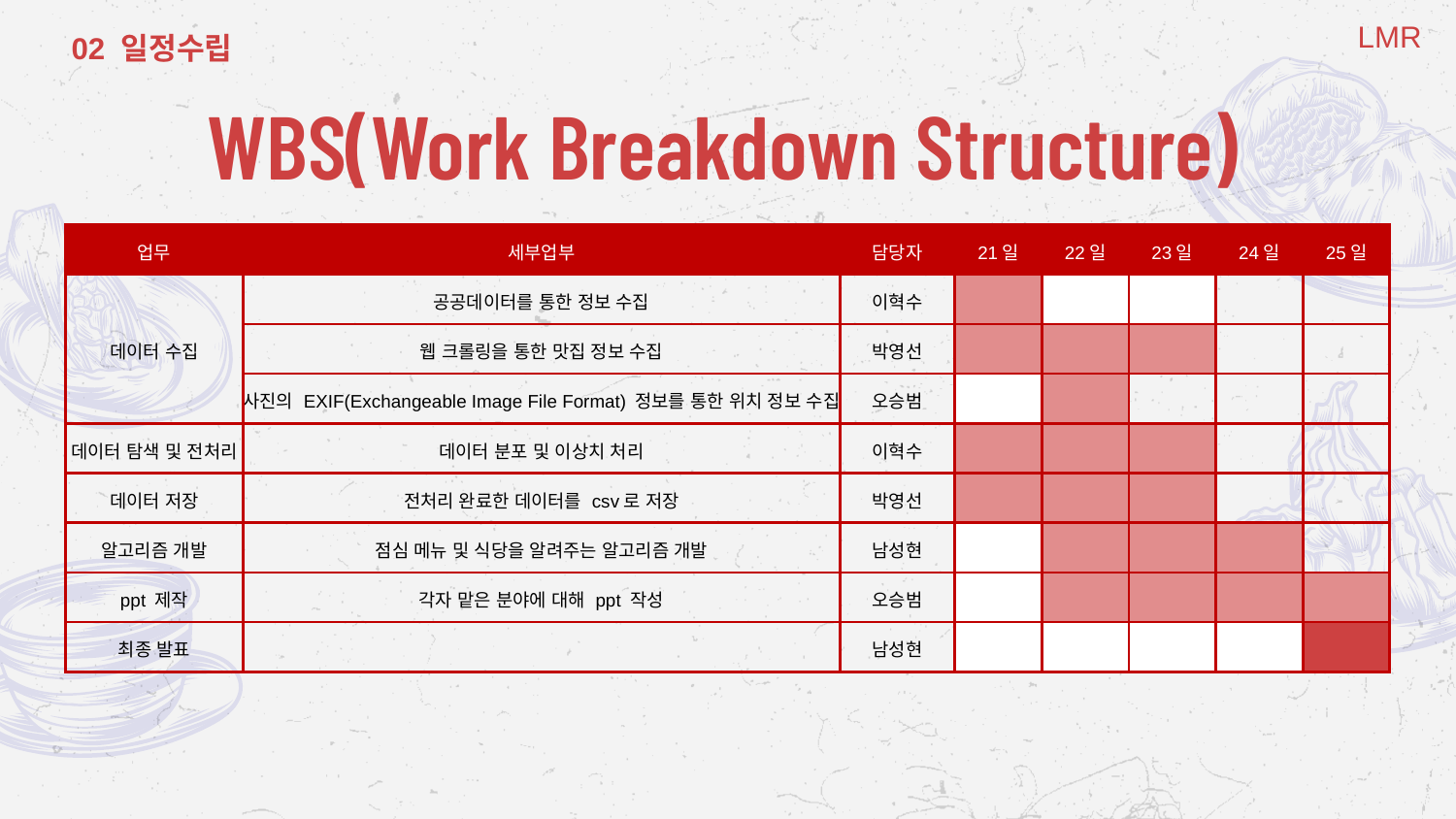

LMR
02 일정수립
# WBS(Work Breakdown Structure)
| 업무 | 세부업부 | 담당자 | 21일 | 22일 | 23일 | 24일 | 25일 |
| --- | --- | --- | --- | --- | --- | --- | --- |
| 데이터 수집 | 공공데이터를 통한 정보 수집 | 이혁수 |  |  |  |  |  |
|  | 웹 크롤링을 통한 맛집 정보 수집 | 박영선 |  |  |  |  |  |
|  | 사진의 EXIF(Exchangeable Image File Format) 정보를 통한 위치 정보 수집 | 오승범 |  |  |  |  |  |
| 데이터 탐색 및 전처리 | 데이터 분포 및 이상치 처리 | 이혁수 |  |  |  |  |  |
| 데이터 저장 | 전처리 완료한 데이터를 csv로 저장 | 박영선 |  |  |  |  |  |
| 알고리즘 개발 | 점심 메뉴 및 식당을 알려주는 알고리즘 개발 | 남성현 |  |  |  |  |  |
| ppt 제작 | 각자 맡은 분야에 대해 ppt 작성 | 오승범 |  |  |  |  |  |
| 최종 발표 |  | 남성현 |  |  |  |  |  |